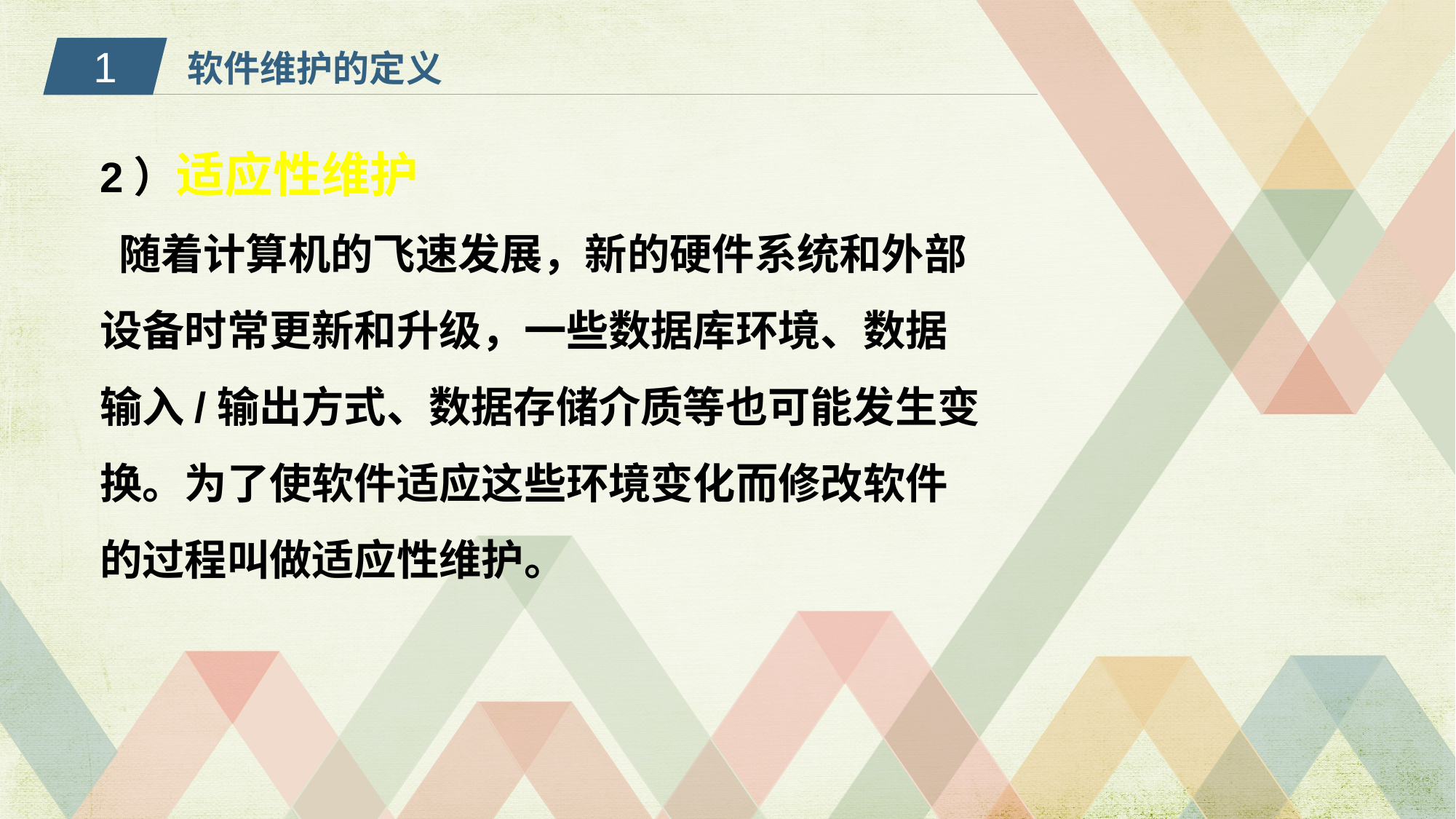

1

软件维护的定义
2）适应性维护
  随着计算机的飞速发展，新的硬件系统和外部设备时常更新和升级，一些数据库环境、数据输入/输出方式、数据存储介质等也可能发生变换。为了使软件适应这些环境变化而修改软件的过程叫做适应性维护。